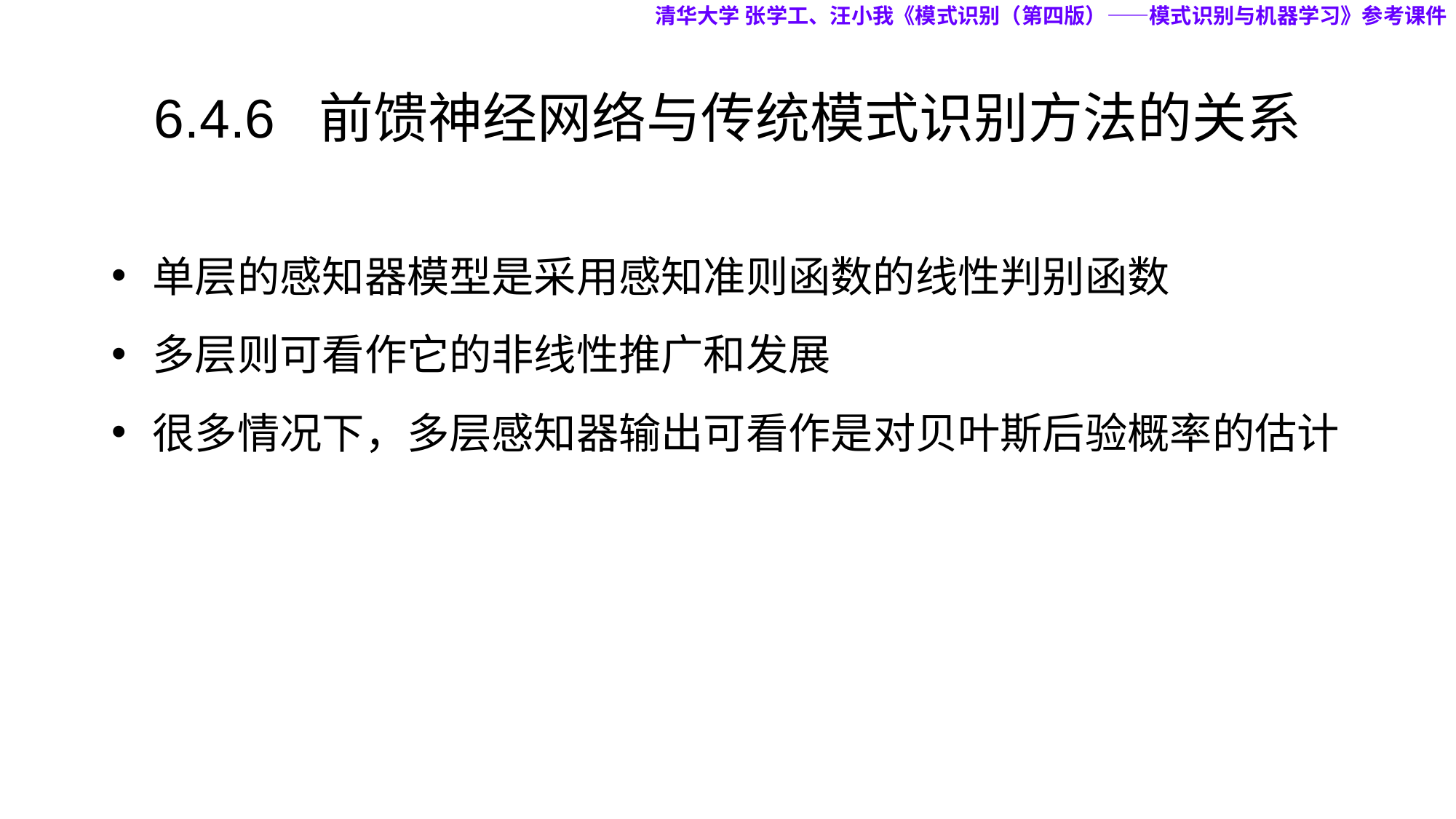

清华大学 张学工、汪小我《模式识别（第四版）——模式识别与机器学习》参考课件
# 6.4.6  前馈神经网络与传统模式识别方法的关系
单层的感知器模型是采用感知准则函数的线性判别函数
多层则可看作它的非线性推广和发展
很多情况下，多层感知器输出可看作是对贝叶斯后验概率的估计
26